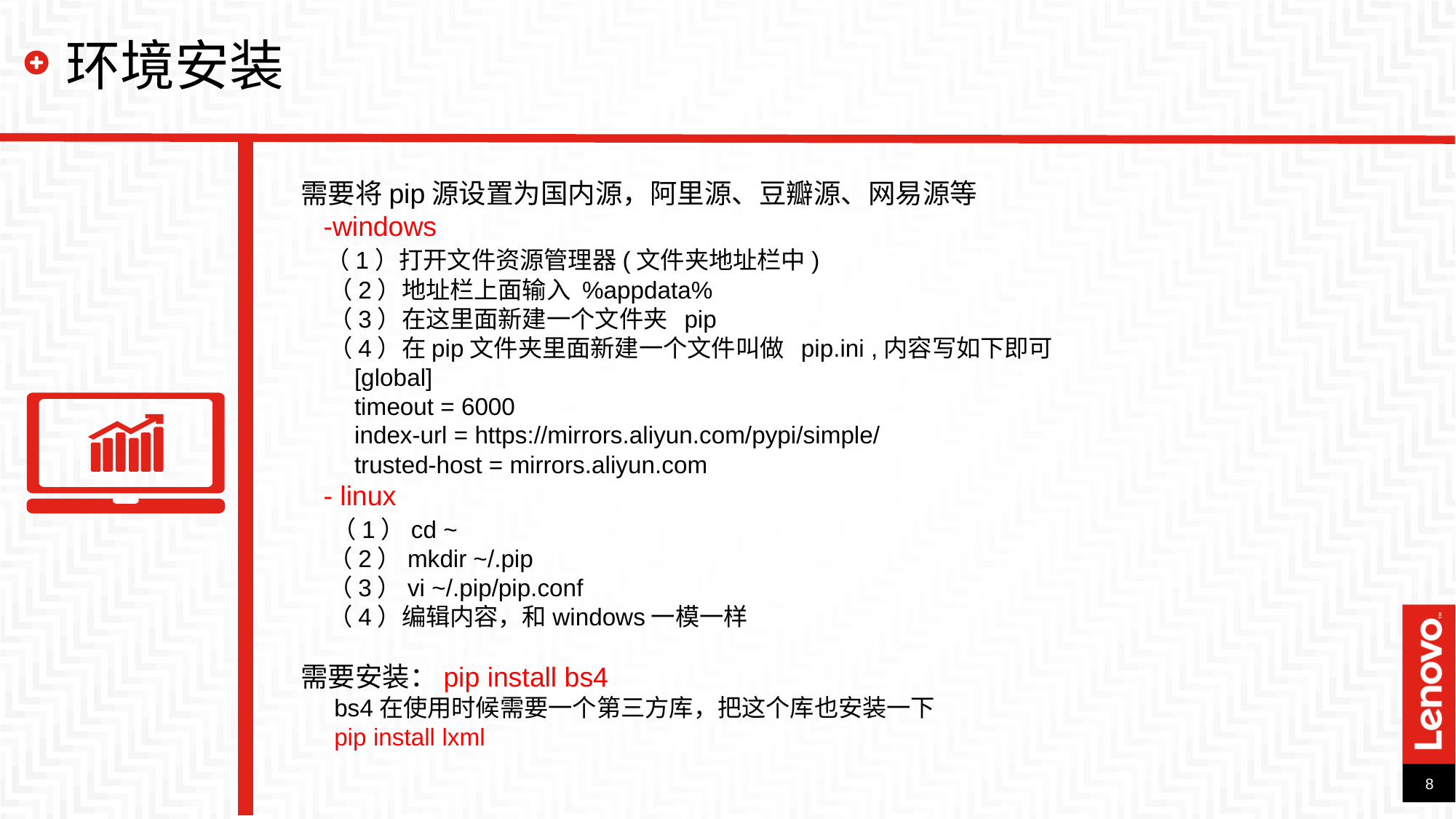

# 环境安装
需要将pip源设置为国内源，阿里源、豆瓣源、网易源等
   -windows
   （1）打开文件资源管理器(文件夹地址栏中)
    （2）地址栏上面输入 %appdata%
    （3）在这里面新建一个文件夹  pip
    （4）在pip文件夹里面新建一个文件叫做  pip.ini ,内容写如下即可
        [global]
        timeout = 6000
        index-url = https://mirrors.aliyun.com/pypi/simple/
        trusted-host = mirrors.aliyun.com
   - linux
    （1）cd ~
    （2）mkdir ~/.pip
    （3）vi ~/.pip/pip.conf
    （4）编辑内容，和windows一模一样

需要安装：pip install bs4
     bs4在使用时候需要一个第三方库，把这个库也安装一下
     pip install lxml